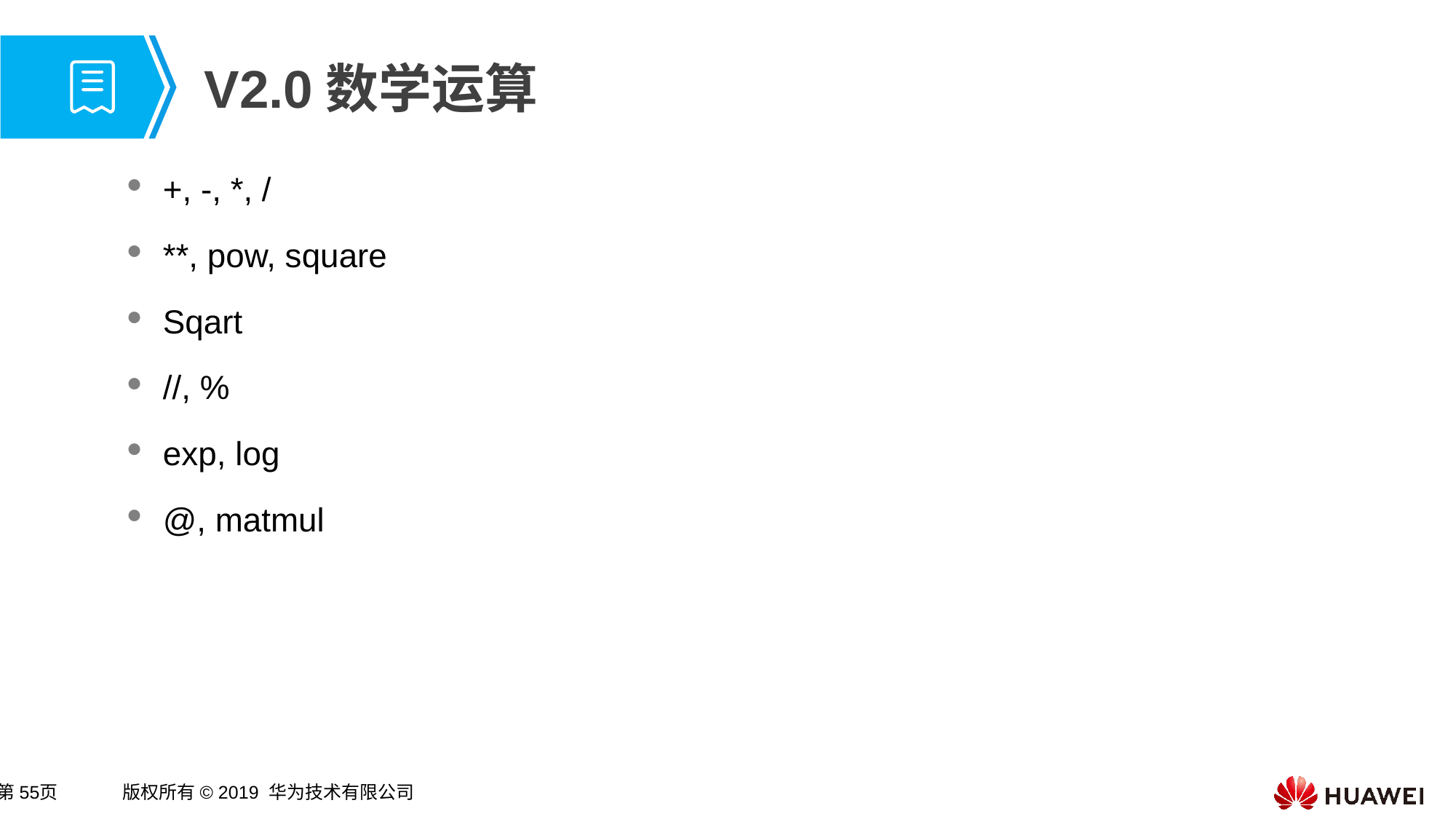

# V2.0数学运算
+, -, *, /
**, pow, square
Sqart
//, %
exp, log
@, matmul